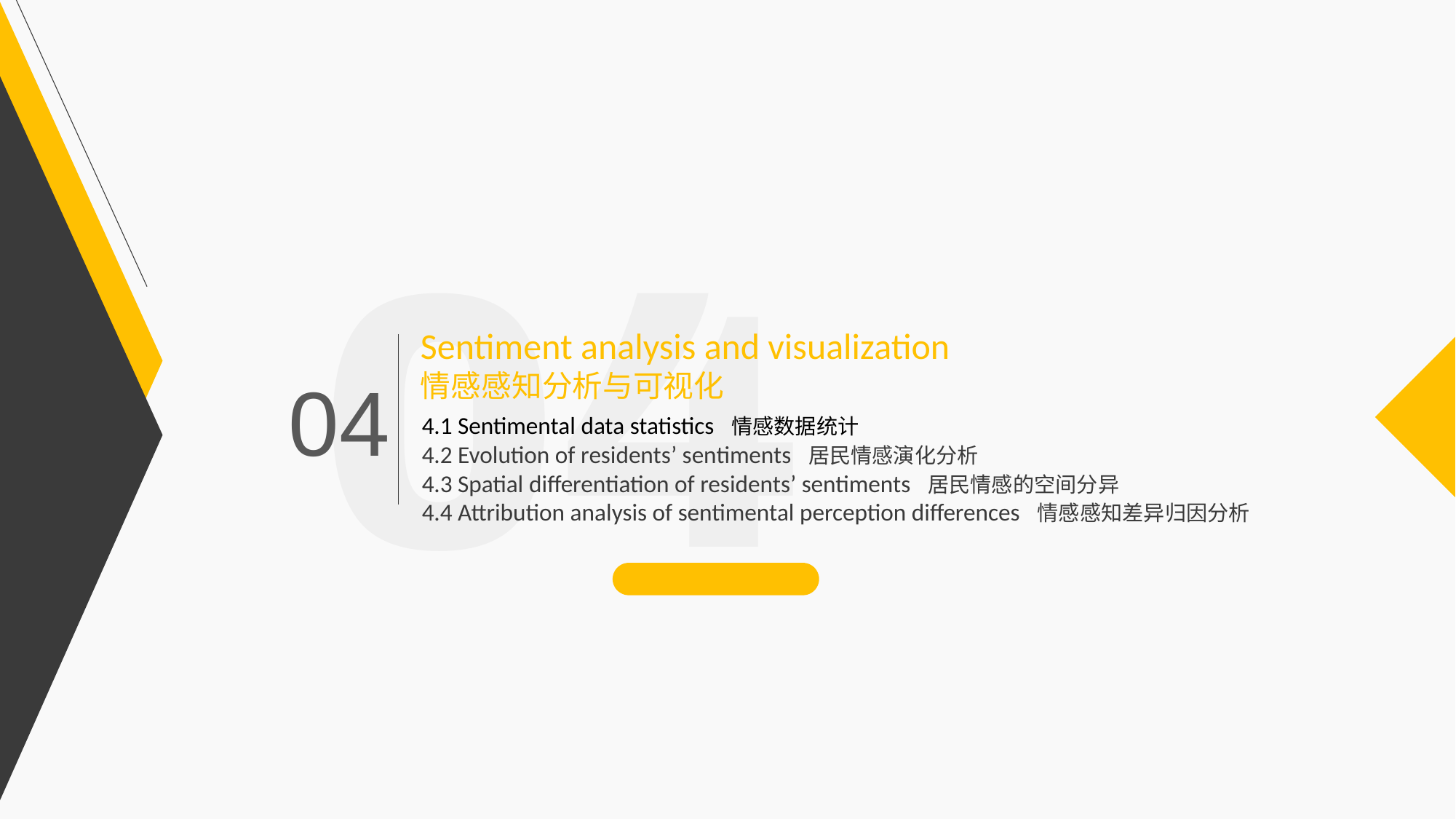

04

Sentiment analysis and visualization
情感感知分析与可视化

04

4.1 Sentimental data statistics  情感数据统计
4.2 Evolution of residents’ sentiments  居民情感演化分析
4.3 Spatial differentiation of residents’ sentiments  居民情感的空间分异
4.4 Attribution analysis of sentimental perception differences  情感感知差异归因分析